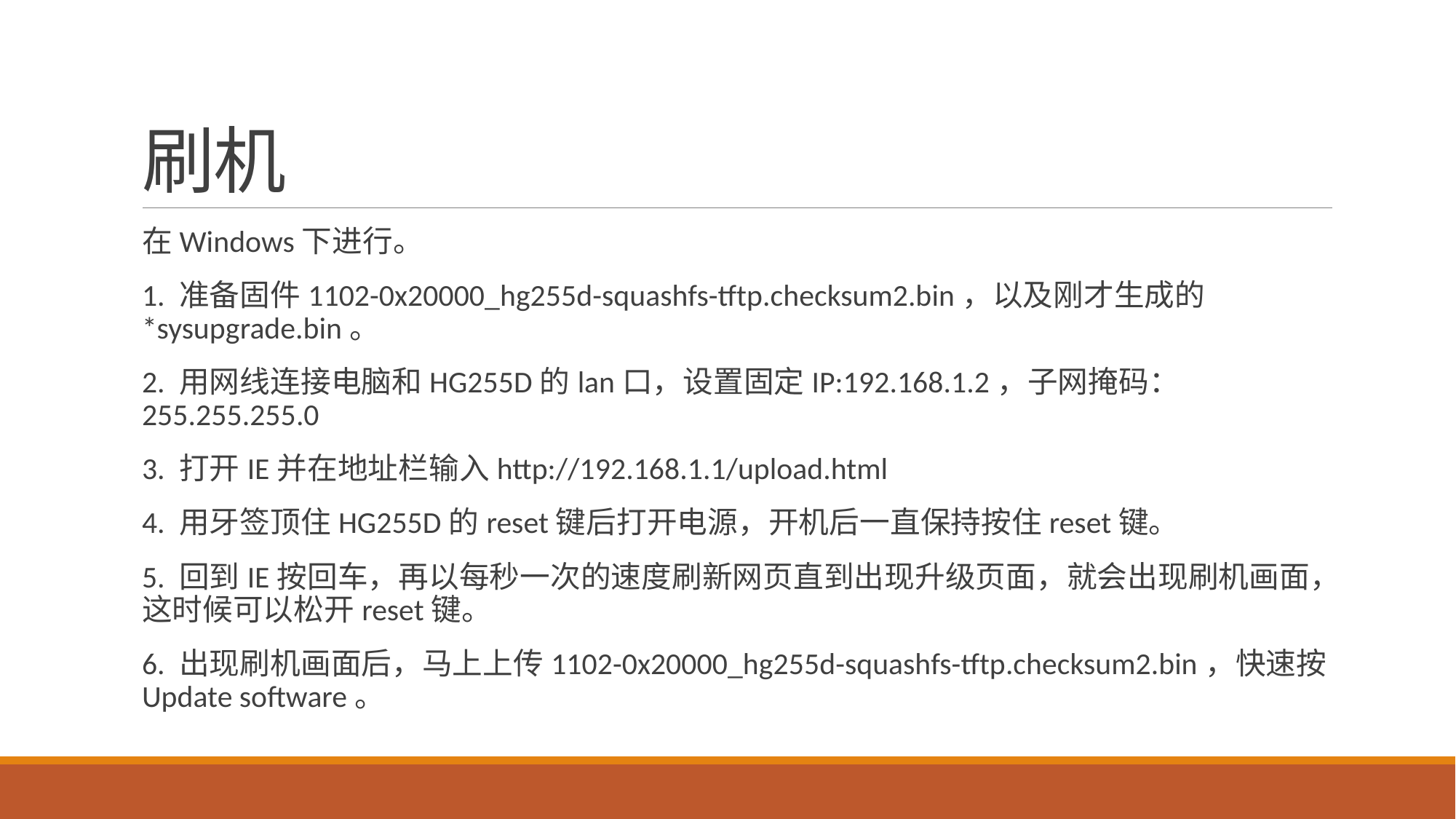

# 刷机
在Windows下进行。
1. 准备固件1102-0x20000_hg255d-squashfs-tftp.checksum2.bin，以及刚才生成的*sysupgrade.bin。
2. 用网线连接电脑和HG255D的lan口，设置固定IP:192.168.1.2，子网掩码：255.255.255.0
3. 打开IE并在地址栏输入http://192.168.1.1/upload.html
4. 用牙签顶住HG255D的reset键后打开电源，开机后一直保持按住reset键。
5. 回到IE按回车，再以每秒一次的速度刷新网页直到出现升级页面，就会出现刷机画面，这时候可以松开reset键。
6. 出现刷机画面后，马上上传1102-0x20000_hg255d-squashfs-tftp.checksum2.bin，快速按Update software。